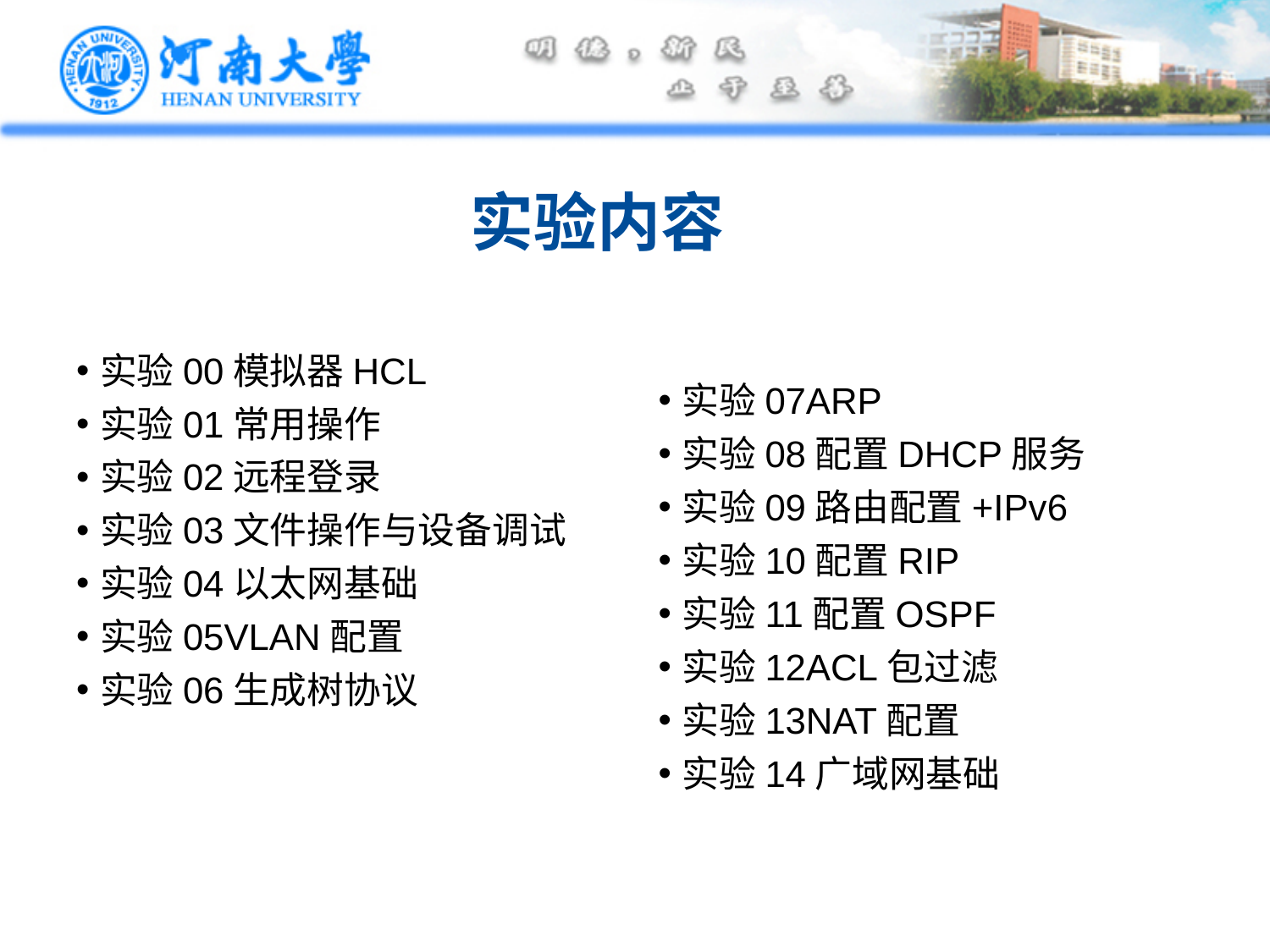

实验内容
实验00模拟器HCL
实验01常用操作
实验02远程登录
实验03文件操作与设备调试
实验04以太网基础
实验05VLAN配置
实验06生成树协议

实验07ARP
实验08配置DHCP服务
实验09路由配置+IPv6
实验10配置RIP
实验11配置OSPF
实验12ACL包过滤
实验13NAT配置
实验14广域网基础